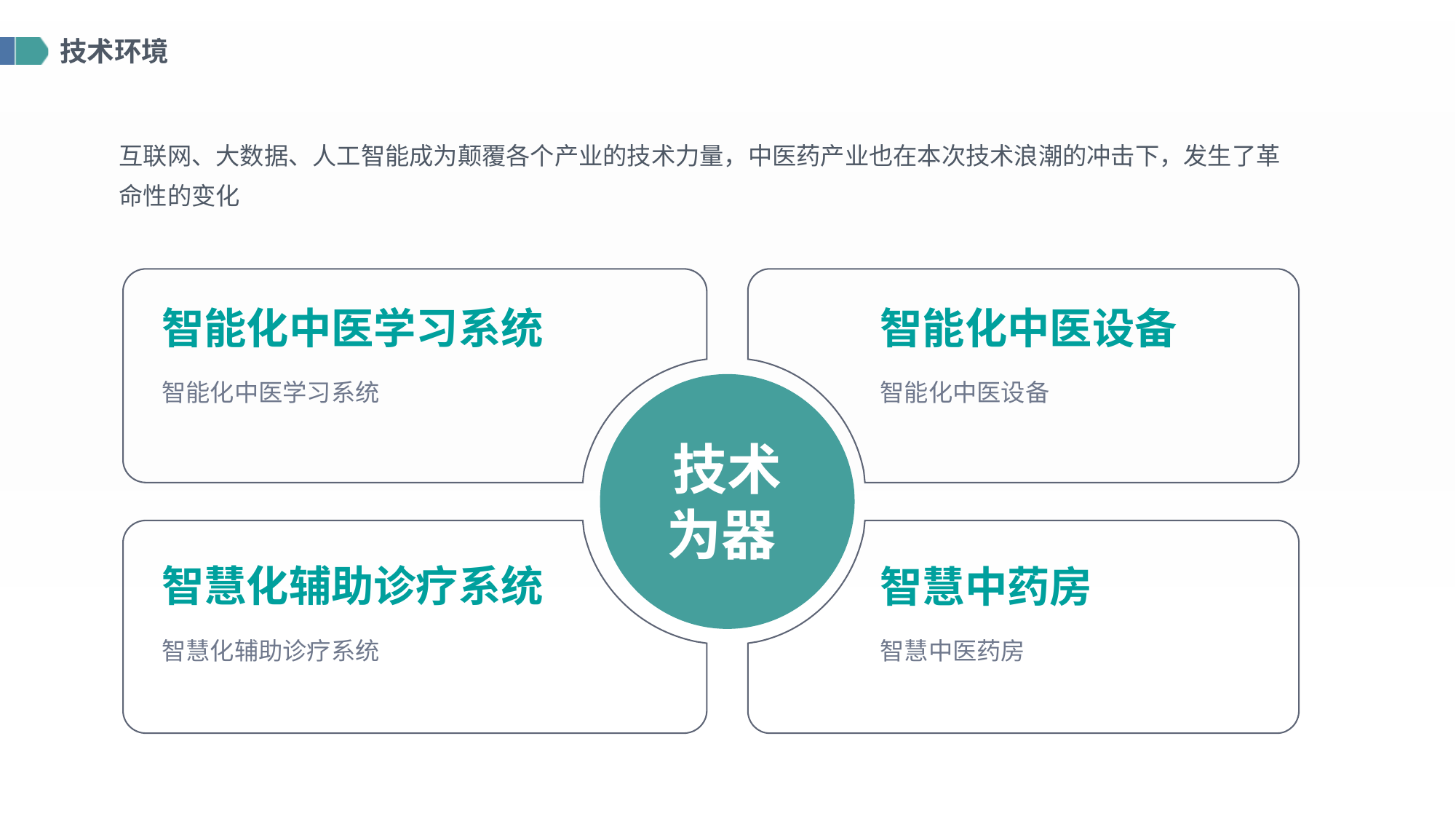

技术环境
互联网、大数据、人工智能成为颠覆各个产业的技术力量，中医药产业也在本次技术浪潮的冲击下，发生了革命性的变化

智能化中医学习系统
智能化中医设备

智能化中医学习系统
智能化中医设备
技术
为器

智慧化辅助诊疗系统
智慧中药房
智慧化辅助诊疗系统
智慧中医药房